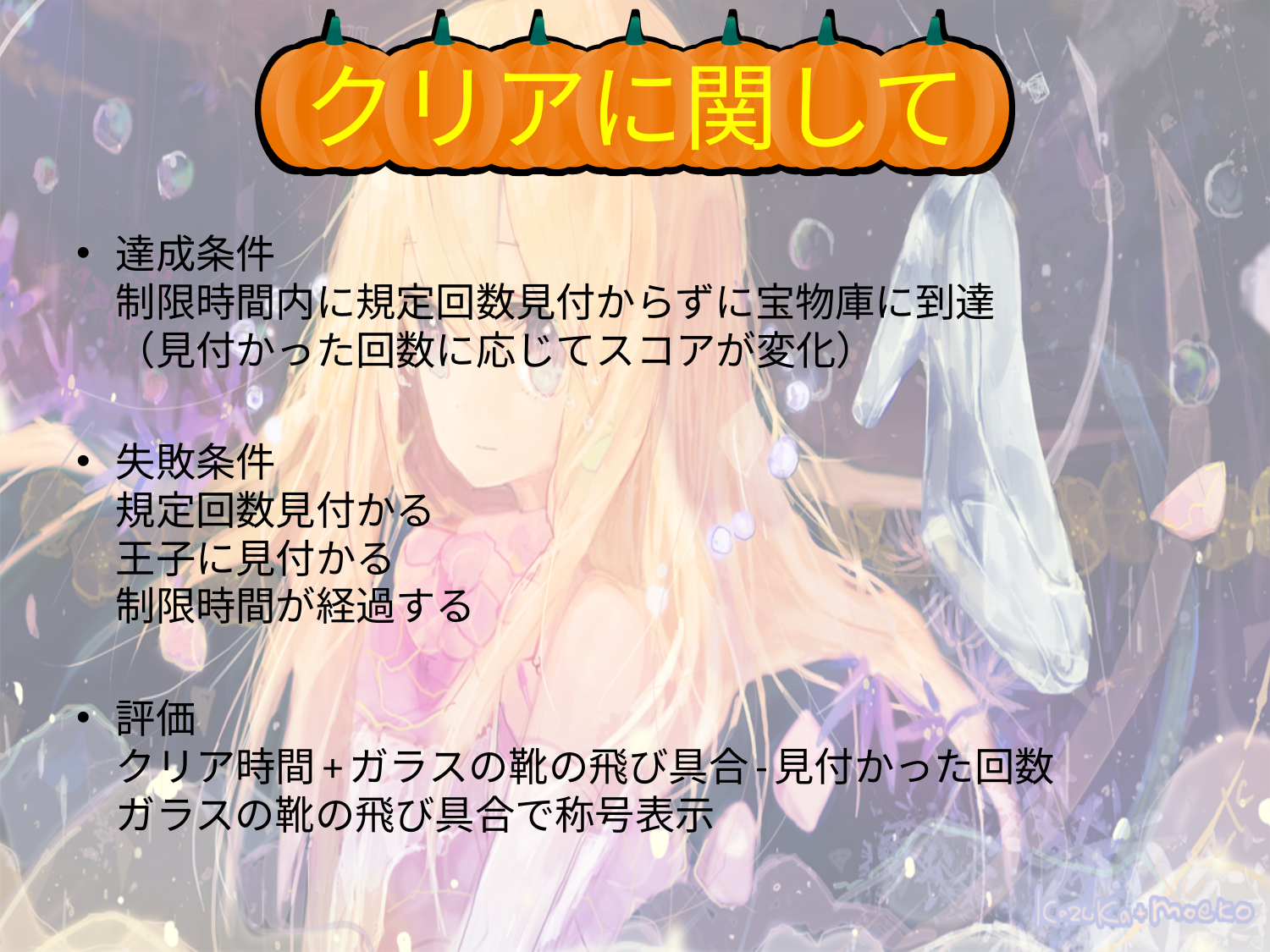

クリアに関して
達成条件
制限時間内に規定回数見付からずに宝物庫に到達
（見付かった回数に応じてスコアが変化）

失敗条件
規定回数見付かる
王子に見付かる
制限時間が経過する

評価
クリア時間+ガラスの靴の飛び具合-見付かった回数
ガラスの靴の飛び具合で称号表示